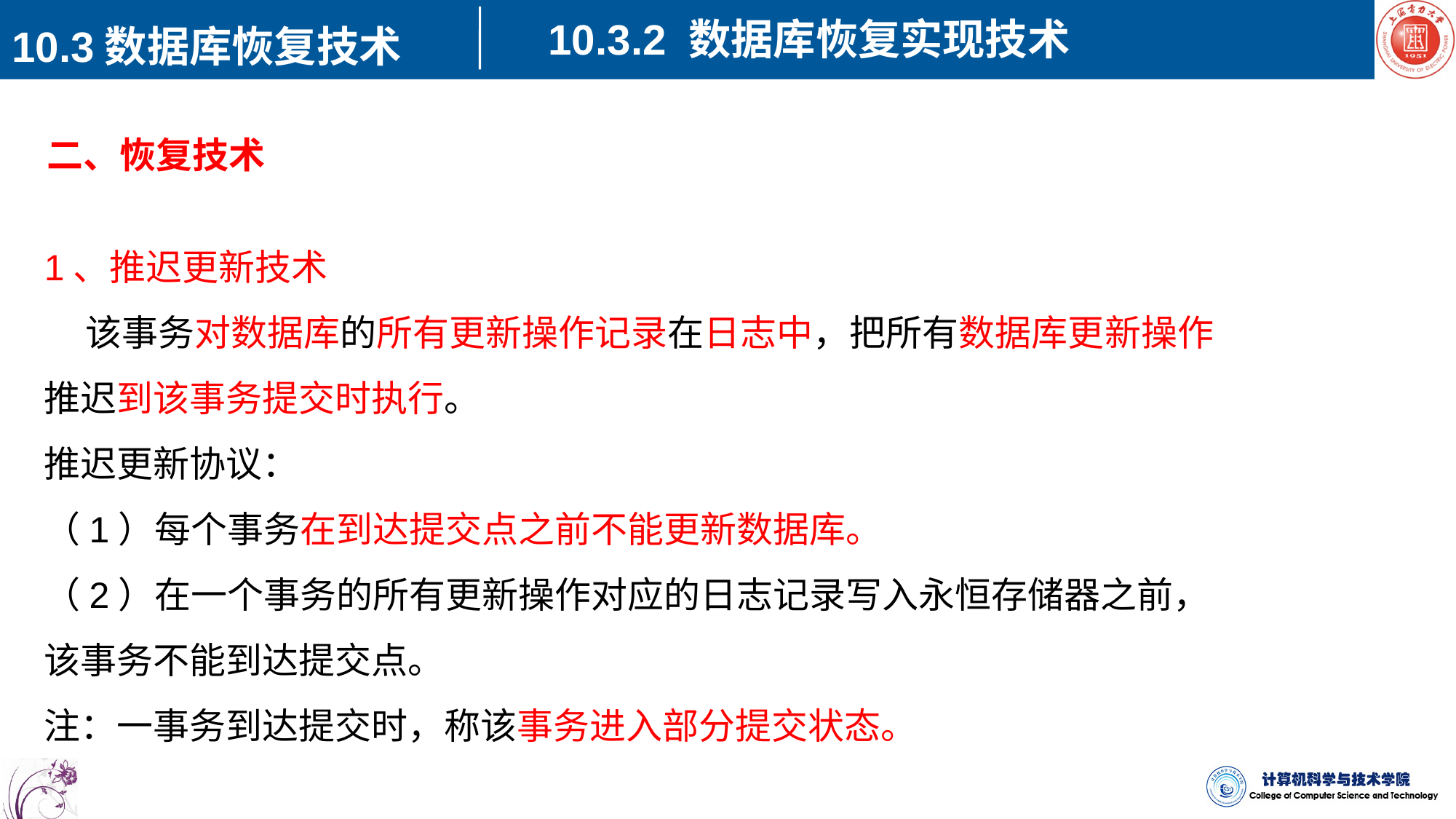

10.3.2 数据库恢复实现技术
10.3数据库恢复技术
二、恢复技术
1、推迟更新技术
    该事务对数据库的所有更新操作记录在日志中，把所有数据库更新操作推迟到该事务提交时执行。
推迟更新协议：
（1）每个事务在到达提交点之前不能更新数据库。
（2）在一个事务的所有更新操作对应的日志记录写入永恒存储器之前，该事务不能到达提交点。
注：一事务到达提交时，称该事务进入部分提交状态。